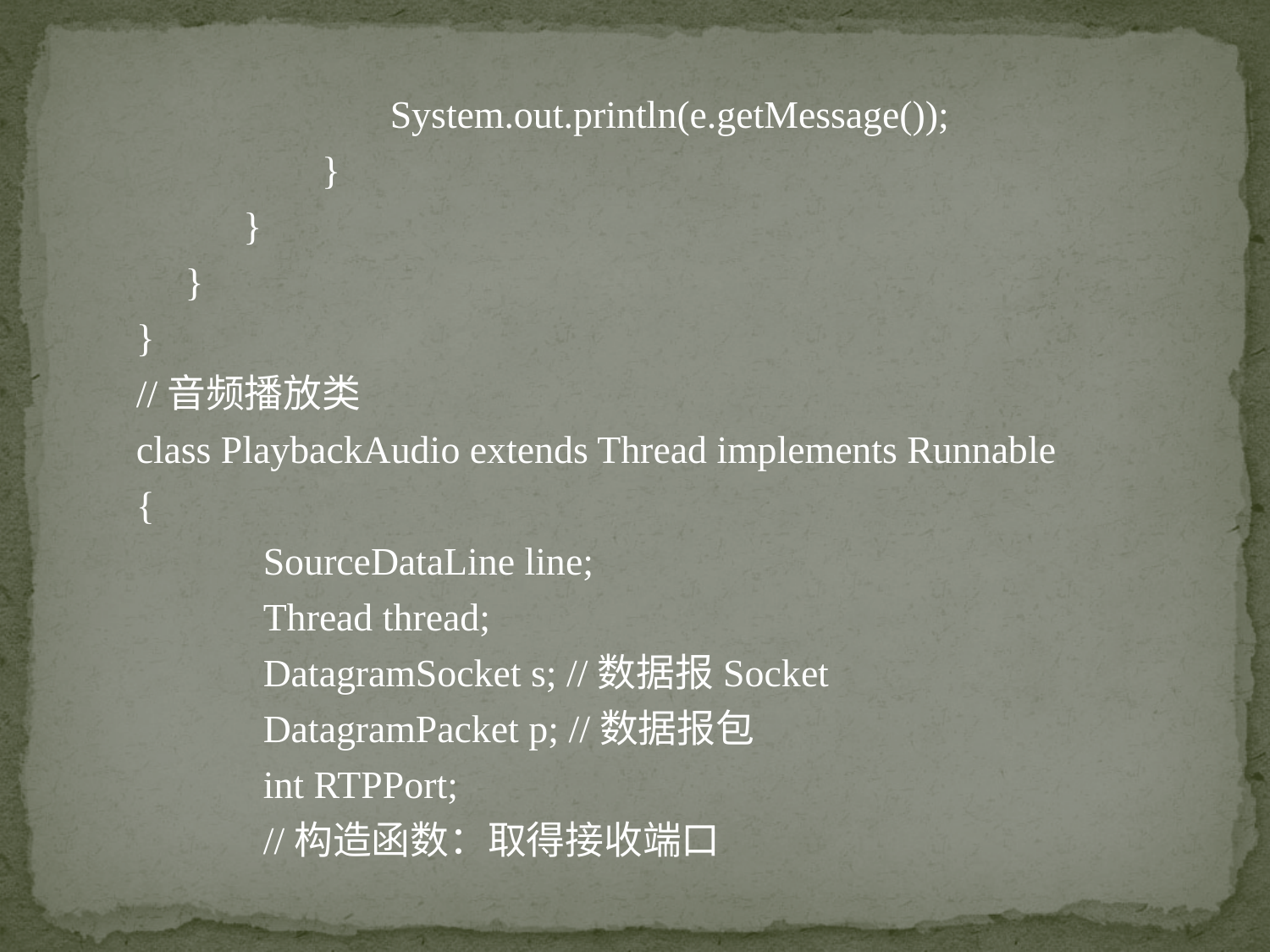

System.out.println(e.getMessage());
   	      }
           }
     }
}
//音频播放类
class PlaybackAudio extends Thread implements Runnable
{
	SourceDataLine line;
	Thread thread;
	DatagramSocket s; //数据报Socket
	DatagramPacket p; //数据报包
	int RTPPort;
	//构造函数：取得接收端口